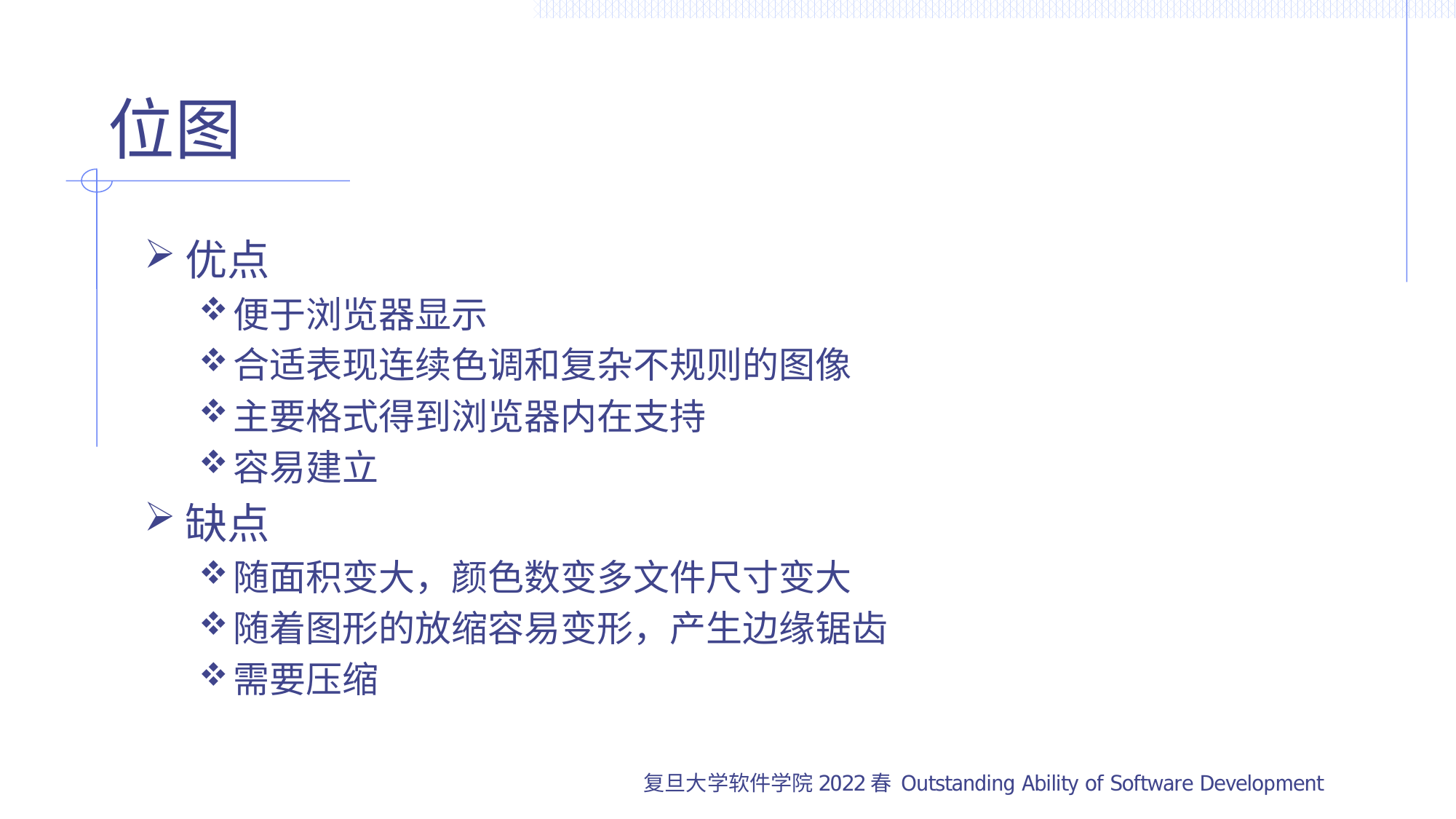

# 位图
优点
便于浏览器显示
合适表现连续色调和复杂不规则的图像
主要格式得到浏览器内在支持
容易建立
缺点
随面积变大，颜色数变多文件尺寸变大
随着图形的放缩容易变形，产生边缘锯齿
需要压缩